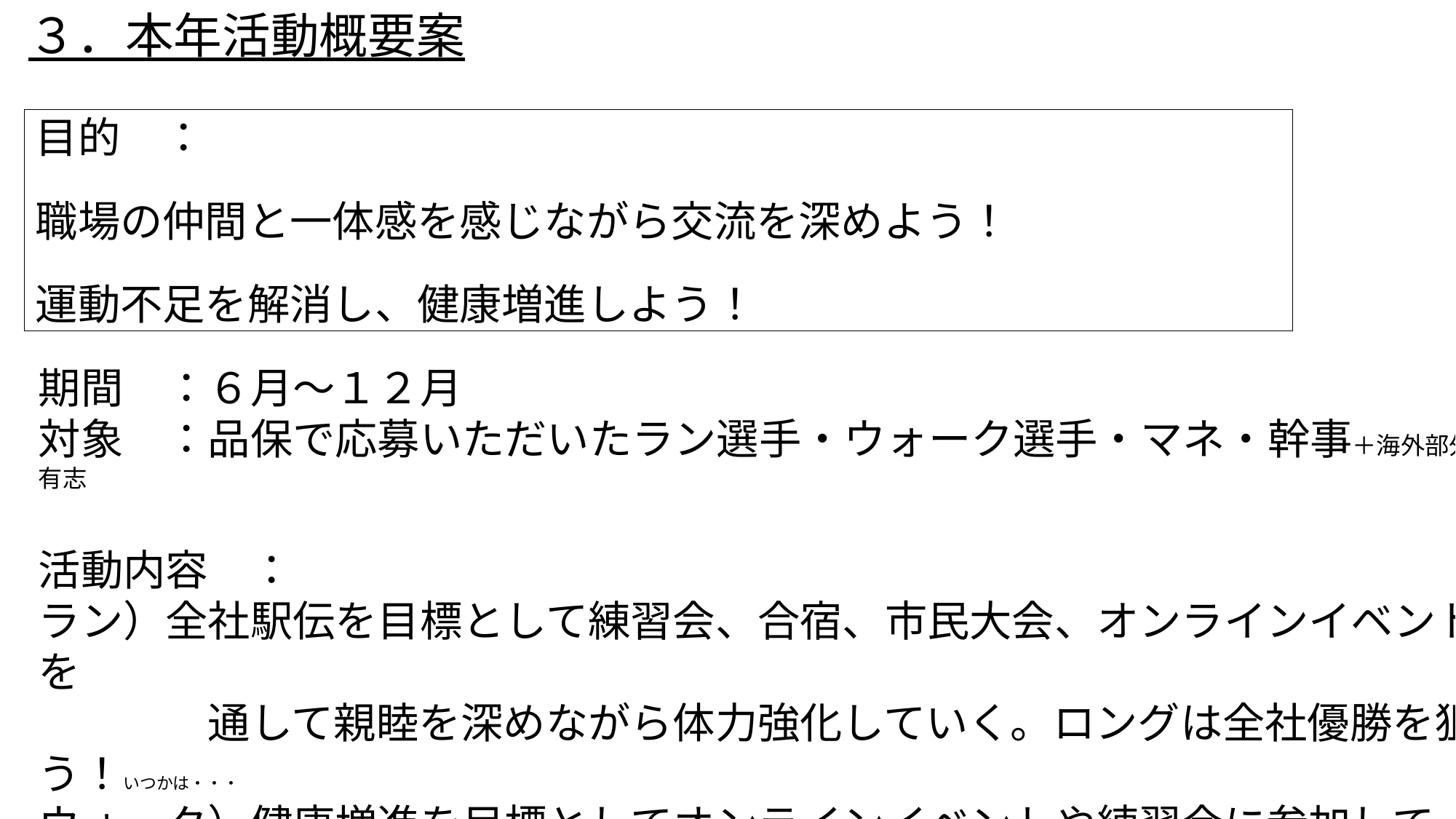

３．本年活動概要案
目的　：
職場の仲間と一体感を感じながら交流を深めよう！
運動不足を解消し、健康増進しよう！
期間　：６月～１２月
対象　：品保で応募いただいたラン選手・ウォーク選手・マネ・幹事＋海外部外社外有志

活動内容　：
ラン）全社駅伝を目標として練習会、合宿、市民大会、オンラインイベント等を
　　　　通して親睦を深めながら体力強化していく。ロングは全社優勝を狙う！いつかは・・・
ウォーク）健康増進を目標としてオンラインイベントや練習会に参加して
　　　　　　　知り合いを増やしながら楽しく歩く。